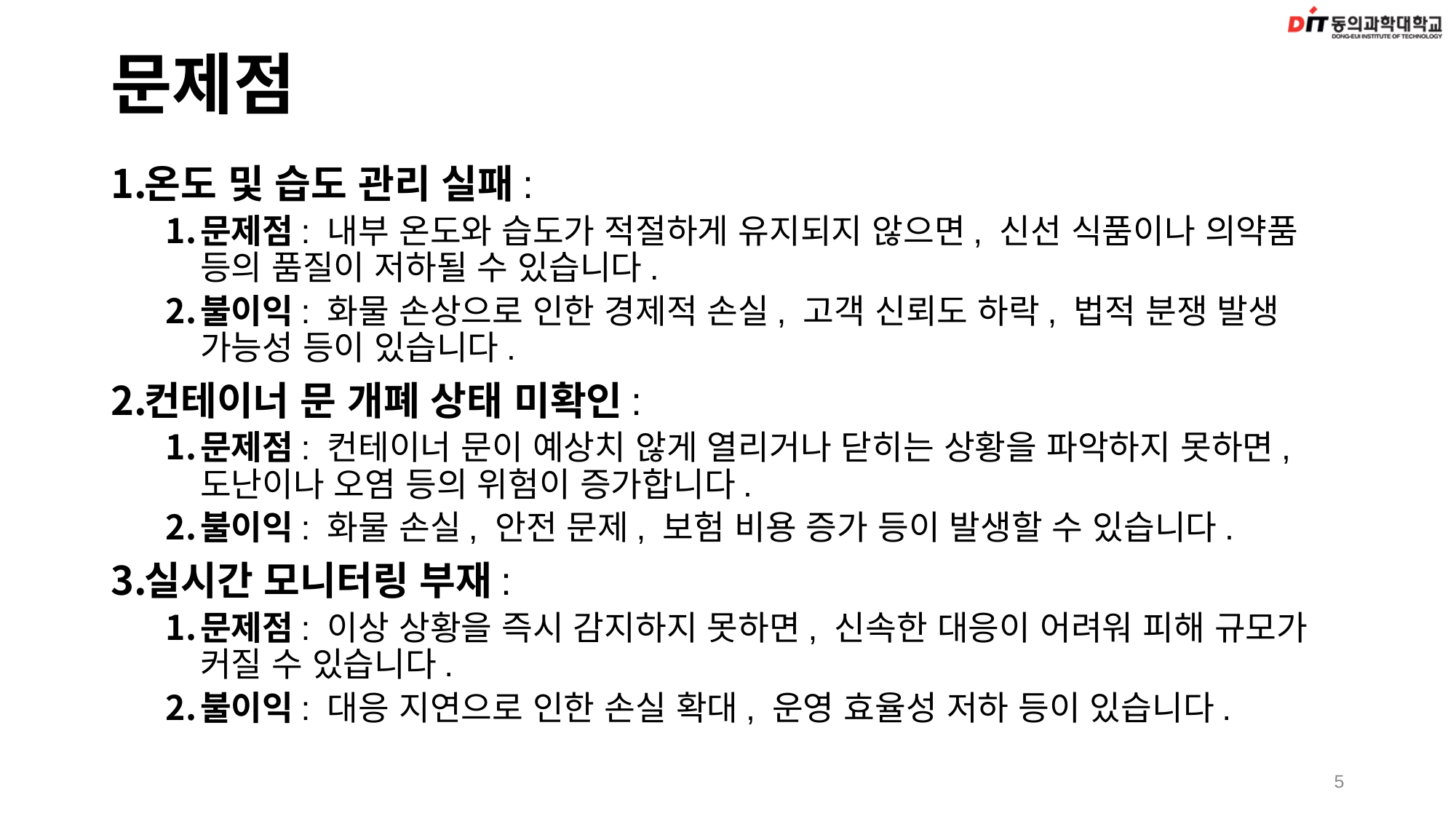

# 문제점
온도 및 습도 관리 실패:
문제점: 내부 온도와 습도가 적절하게 유지되지 않으면, 신선 식품이나 의약품 등의 품질이 저하될 수 있습니다.
불이익: 화물 손상으로 인한 경제적 손실, 고객 신뢰도 하락, 법적 분쟁 발생 가능성 등이 있습니다.
컨테이너 문 개폐 상태 미확인:
문제점: 컨테이너 문이 예상치 않게 열리거나 닫히는 상황을 파악하지 못하면, 도난이나 오염 등의 위험이 증가합니다.
불이익: 화물 손실, 안전 문제, 보험 비용 증가 등이 발생할 수 있습니다.
실시간 모니터링 부재:
문제점: 이상 상황을 즉시 감지하지 못하면, 신속한 대응이 어려워 피해 규모가 커질 수 있습니다.
불이익: 대응 지연으로 인한 손실 확대, 운영 효율성 저하 등이 있습니다.

5